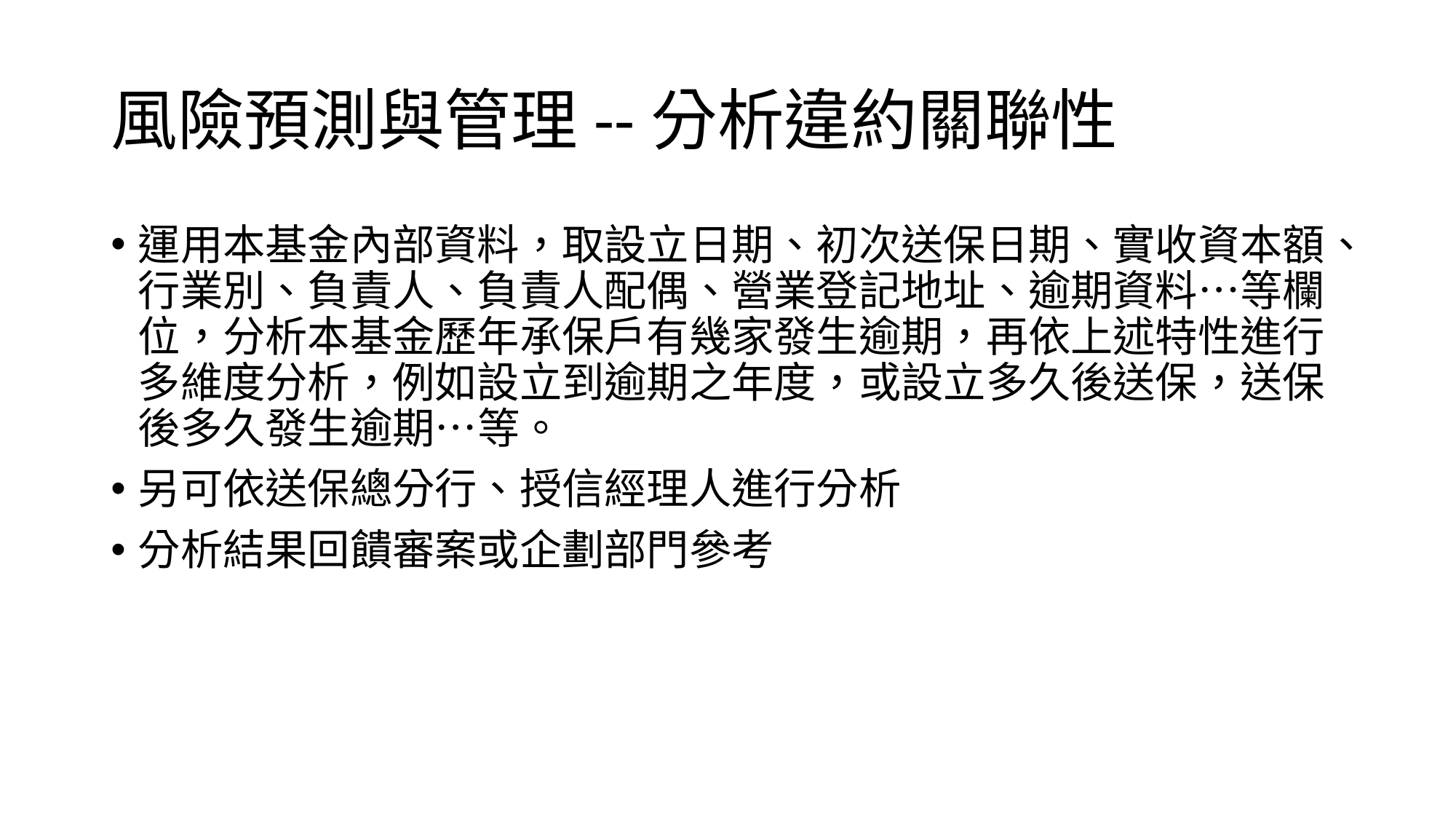

# 風險預測與管理--分析違約關聯性
運用本基金內部資料，取設立日期、初次送保日期、實收資本額、行業別、負責人、負責人配偶、營業登記地址、逾期資料…等欄位，分析本基金歷年承保戶有幾家發生逾期，再依上述特性進行多維度分析，例如設立到逾期之年度，或設立多久後送保，送保後多久發生逾期…等。
另可依送保總分行、授信經理人進行分析
分析結果回饋審案或企劃部門參考